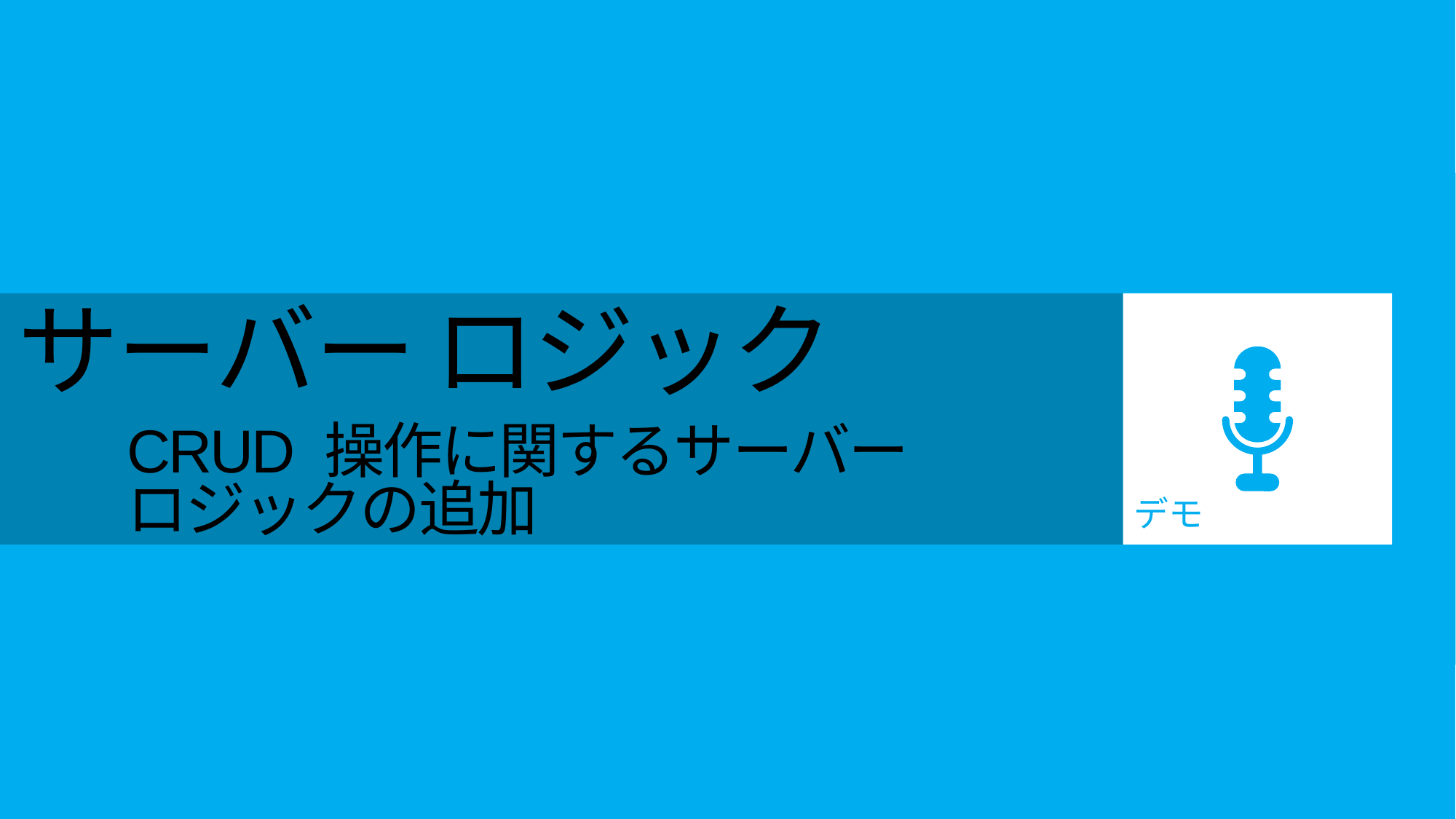

デモ

# サーバー ロジック CRUD 操作に関するサーバー ロジックの追加